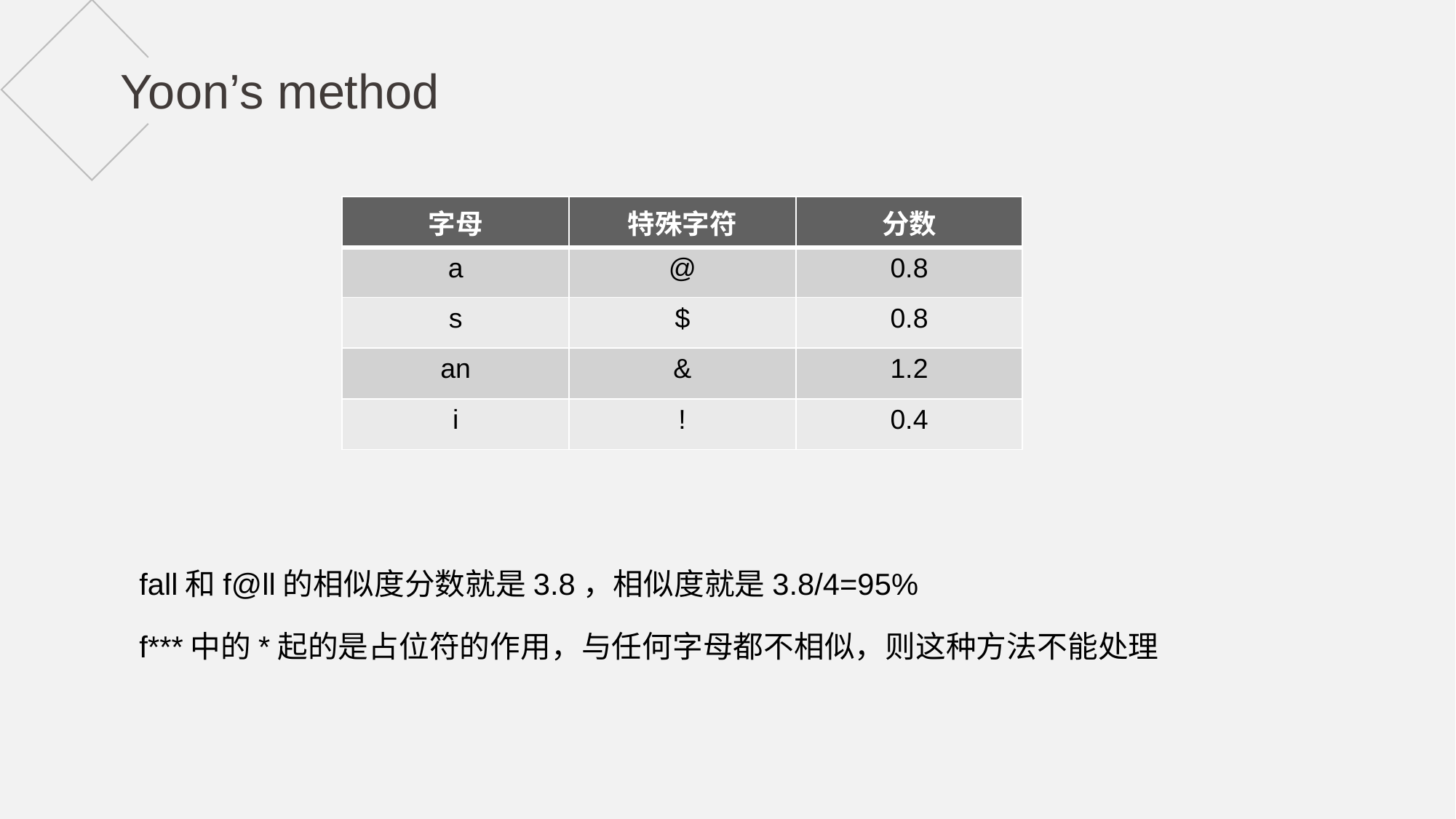

Yoon’s method
| 字母 | 特殊字符 | 分数 |
| --- | --- | --- |
| a | @ | 0.8 |
| s | $ | 0.8 |
| an | & | 1.2 |
| i | ! | 0.4 |
fall和f@ll的相似度分数就是3.8，相似度就是3.8/4=95%
f***中的*起的是占位符的作用，与任何字母都不相似，则这种方法不能处理